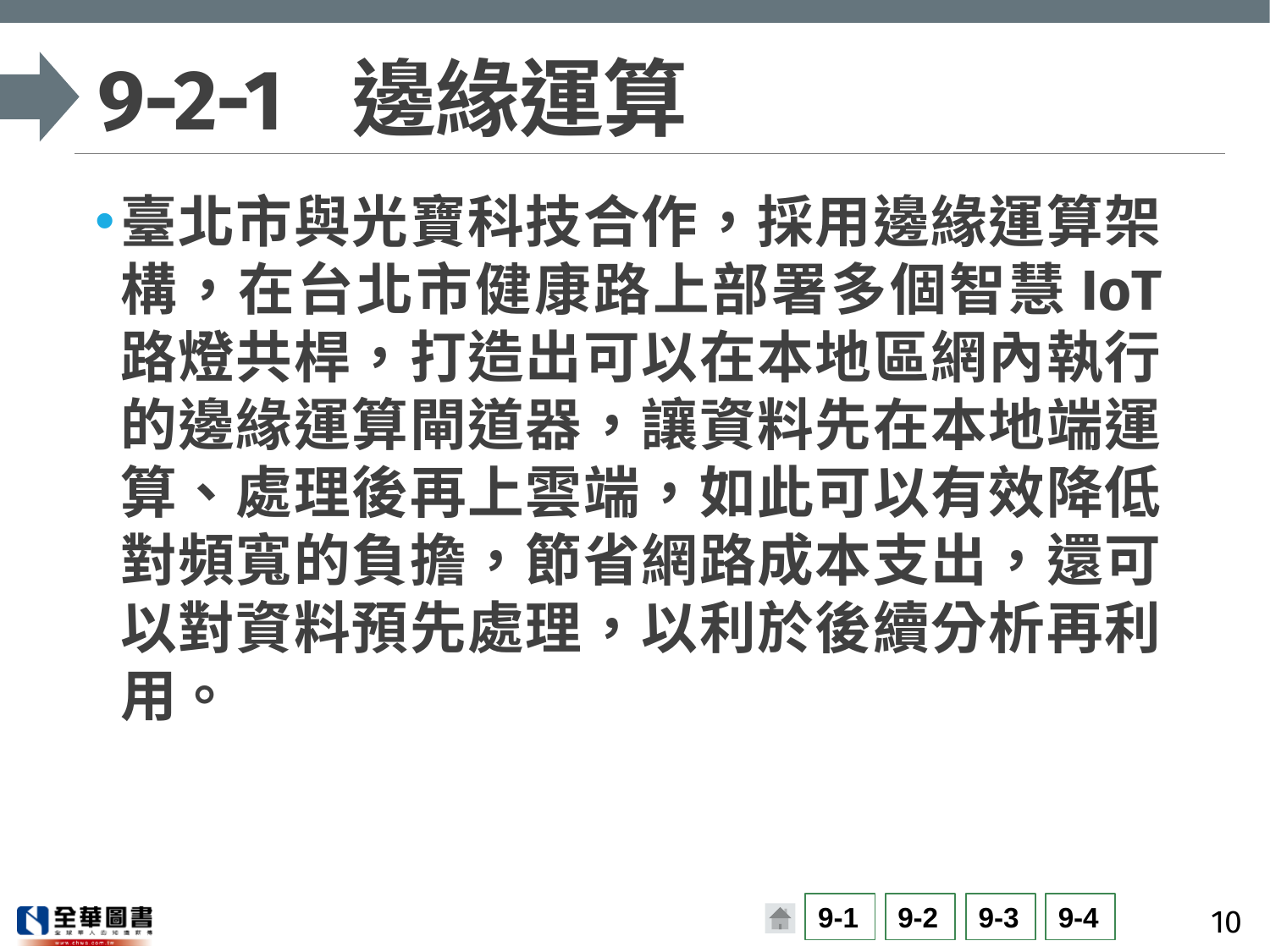

# 9-2-1	邊緣運算
臺北市與光寶科技合作，採用邊緣運算架構，在台北市健康路上部署多個智慧IoT 路燈共桿，打造出可以在本地區網內執行的邊緣運算閘道器，讓資料先在本地端運算、處理後再上雲端，如此可以有效降低對頻寬的負擔，節省網路成本支出，還可以對資料預先處理，以利於後續分析再利用。
10